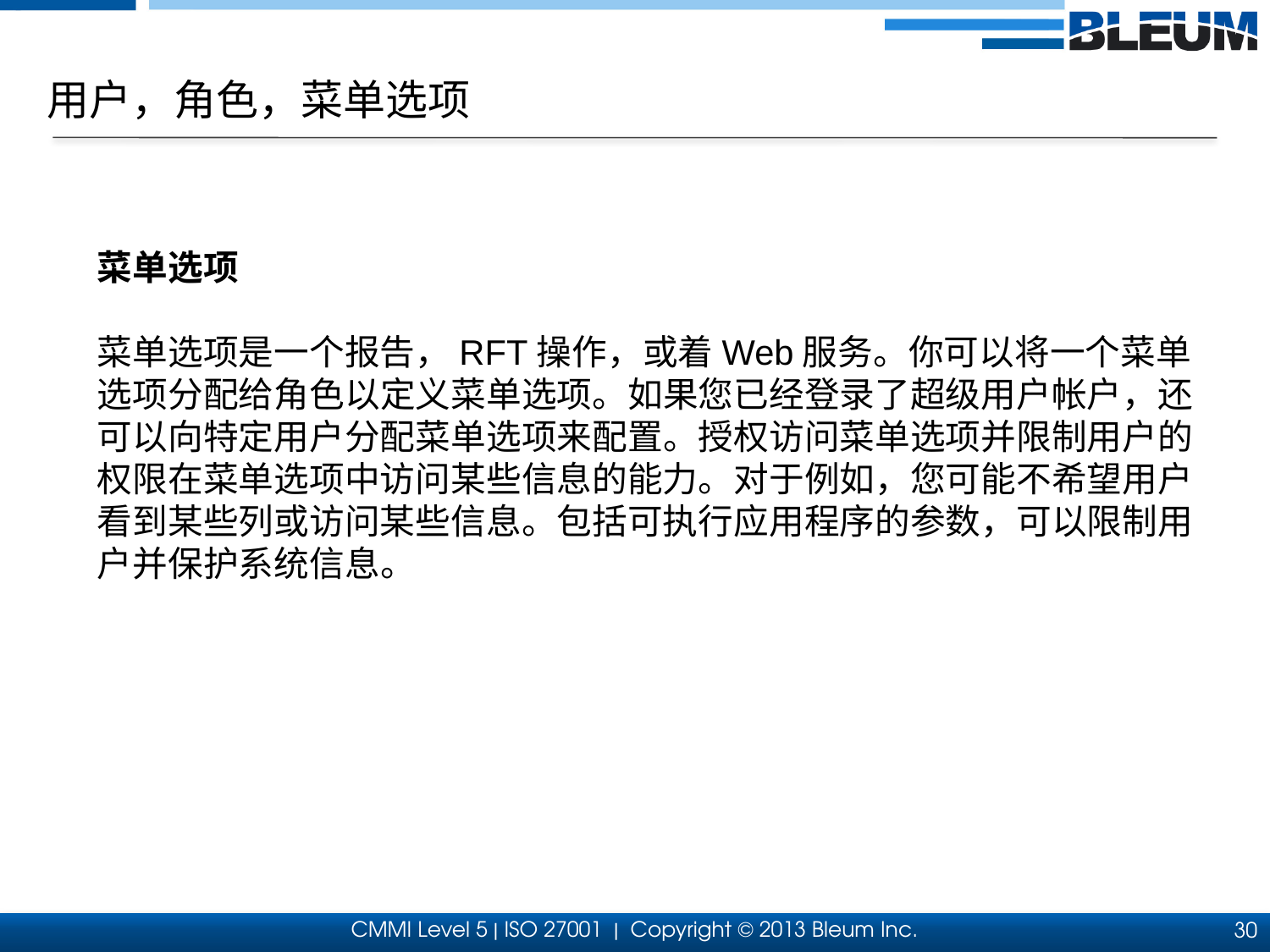

用户，角色，菜单选项

菜单选项
菜单选项是一个报告，RFT操作，或着Web服务。你可以将一个菜单选项分配给角色以定义菜单选项。如果您已经登录了超级用户帐户，还可以向特定用户分配菜单选项来配置。授权访问菜单选项并限制用户的权限在菜单选项中访问某些信息的能力。对于例如，您可能不希望用户看到某些列或访问某些信息。包括可执行应用程序的参数，可以限制用户并保护系统信息。
30